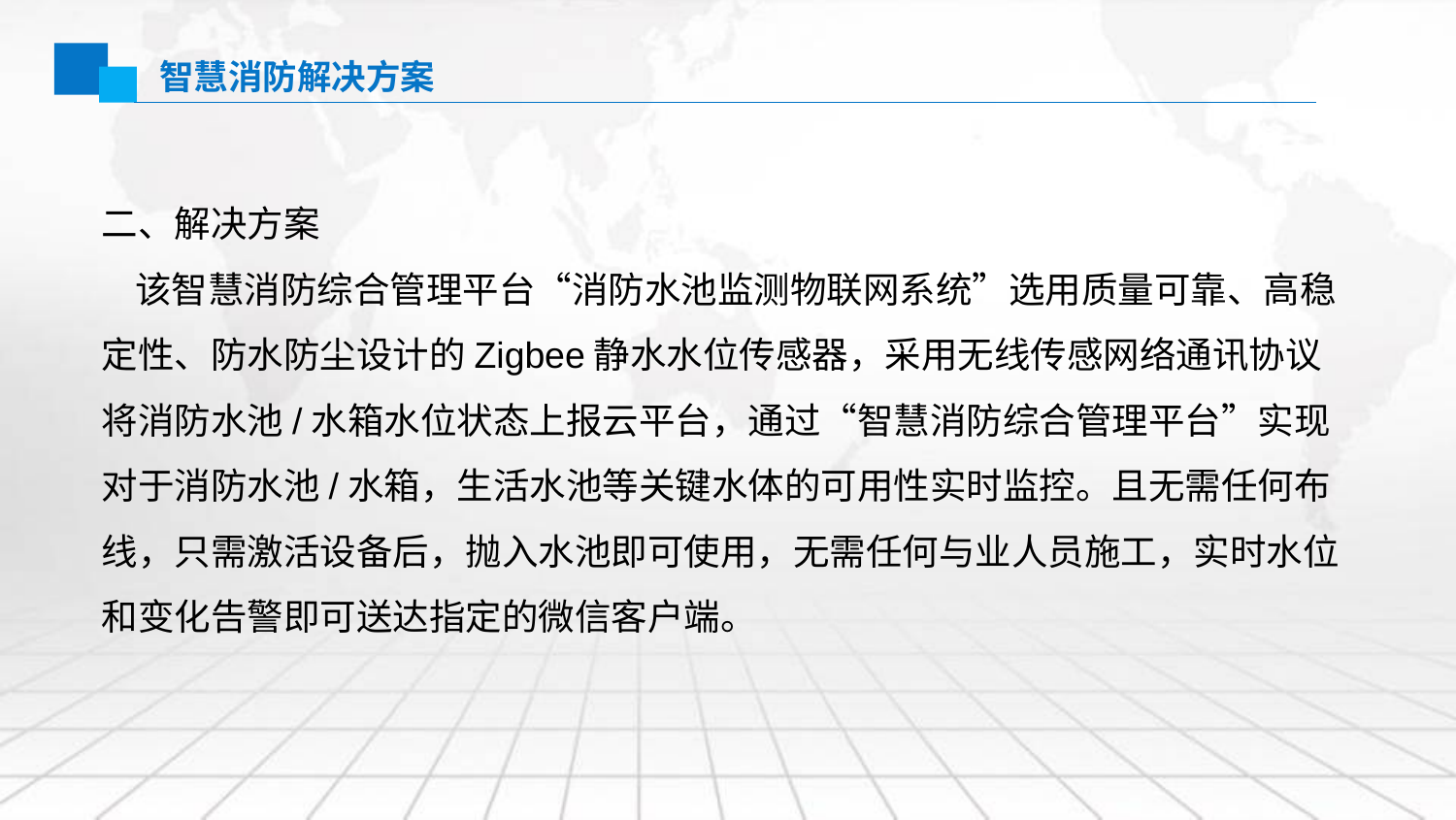

智慧消防解决方案

二、解决方案
   该智慧消防综合管理平台“消防水池监测物联网系统”选用质量可靠、高稳定性、防水防尘设计的Zigbee静水水位传感器，采用无线传感网络通讯协议将消防水池/水箱水位状态上报云平台，通过“智慧消防综合管理平台”实现对于消防水池/水箱，生活水池等关键水体的可用性实时监控。且无需任何布线，只需激活设备后，抛入水池即可使用，无需任何与业人员施工，实时水位和变化告警即可送达指定的微信客户端。